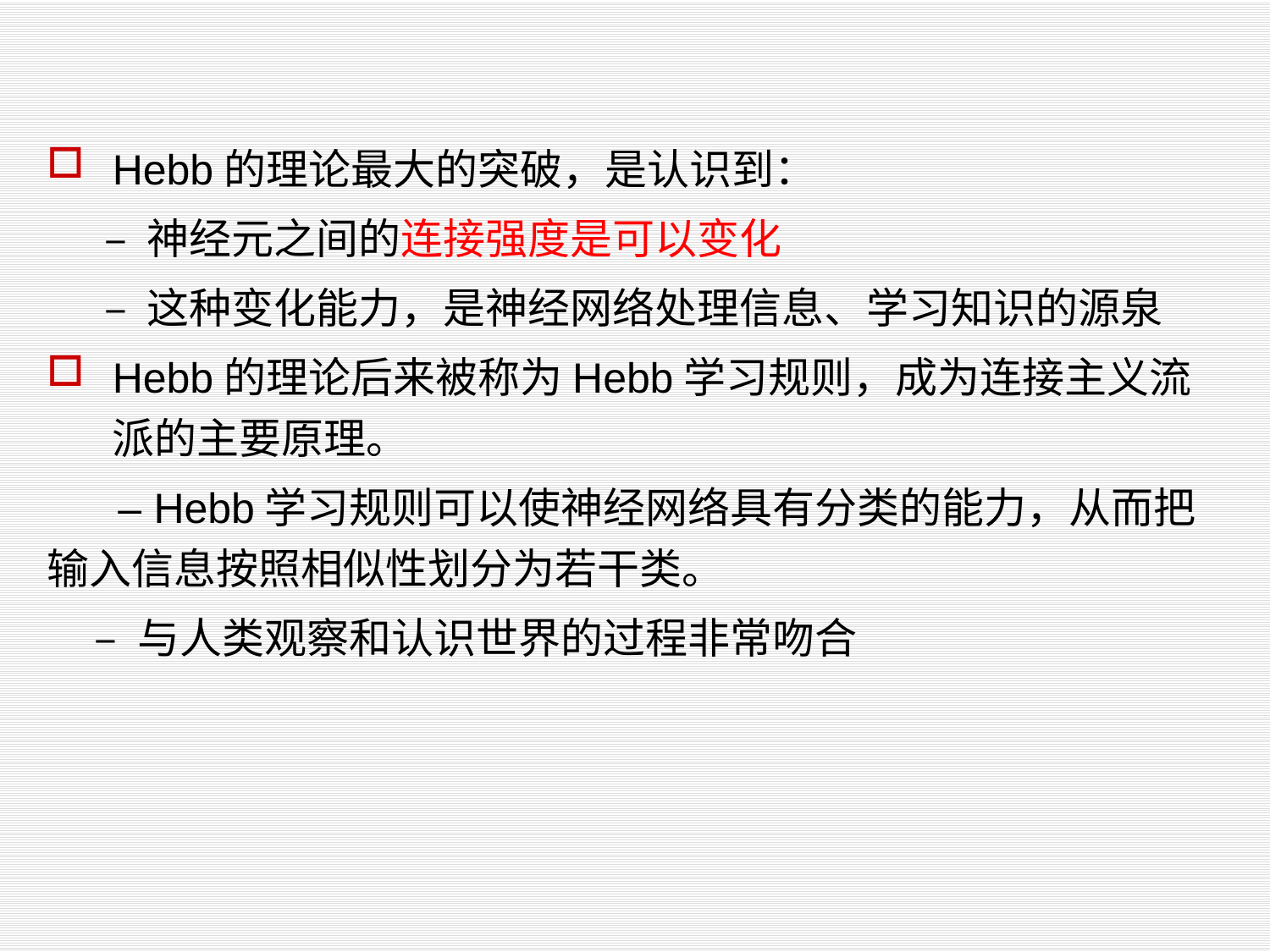

#
Hebb的理论最大的突破，是认识到：
      – 神经元之间的连接强度是可以变化
      – 这种变化能力，是神经网络处理信息、学习知识的源泉
Hebb的理论后来被称为Hebb学习规则，成为连接主义流派的主要原理。
      – Hebb学习规则可以使神经网络具有分类的能力，从而把输入信息按照相似性划分为若干类。
     – 与人类观察和认识世界的过程非常吻合